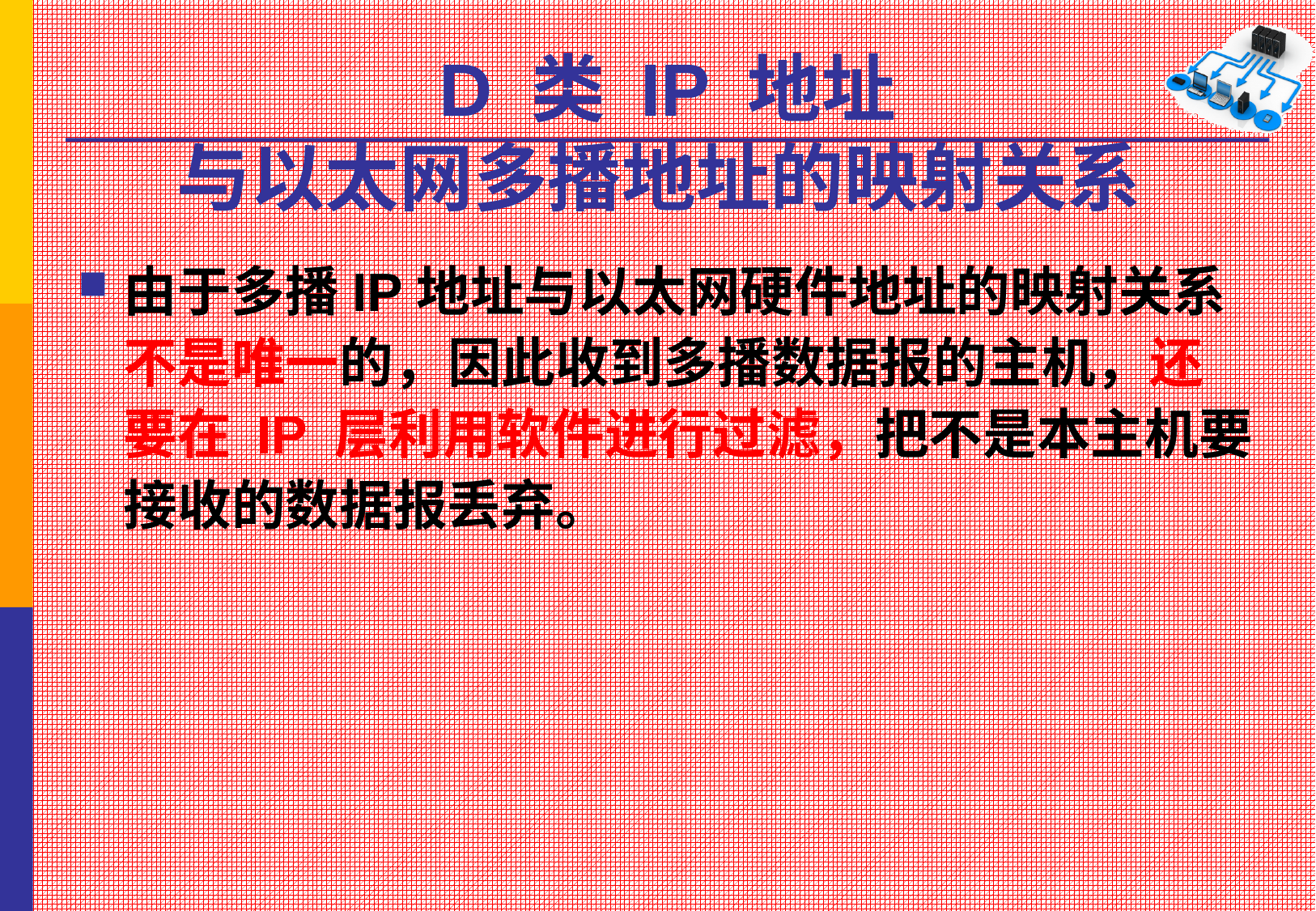

# D 类 IP 地址 与以太网多播地址的映射关系
由于多播IP地址与以太网硬件地址的映射关系不是唯一的，因此收到多播数据报的主机，还要在 IP 层利用软件进行过滤，把不是本主机要接收的数据报丢弃。